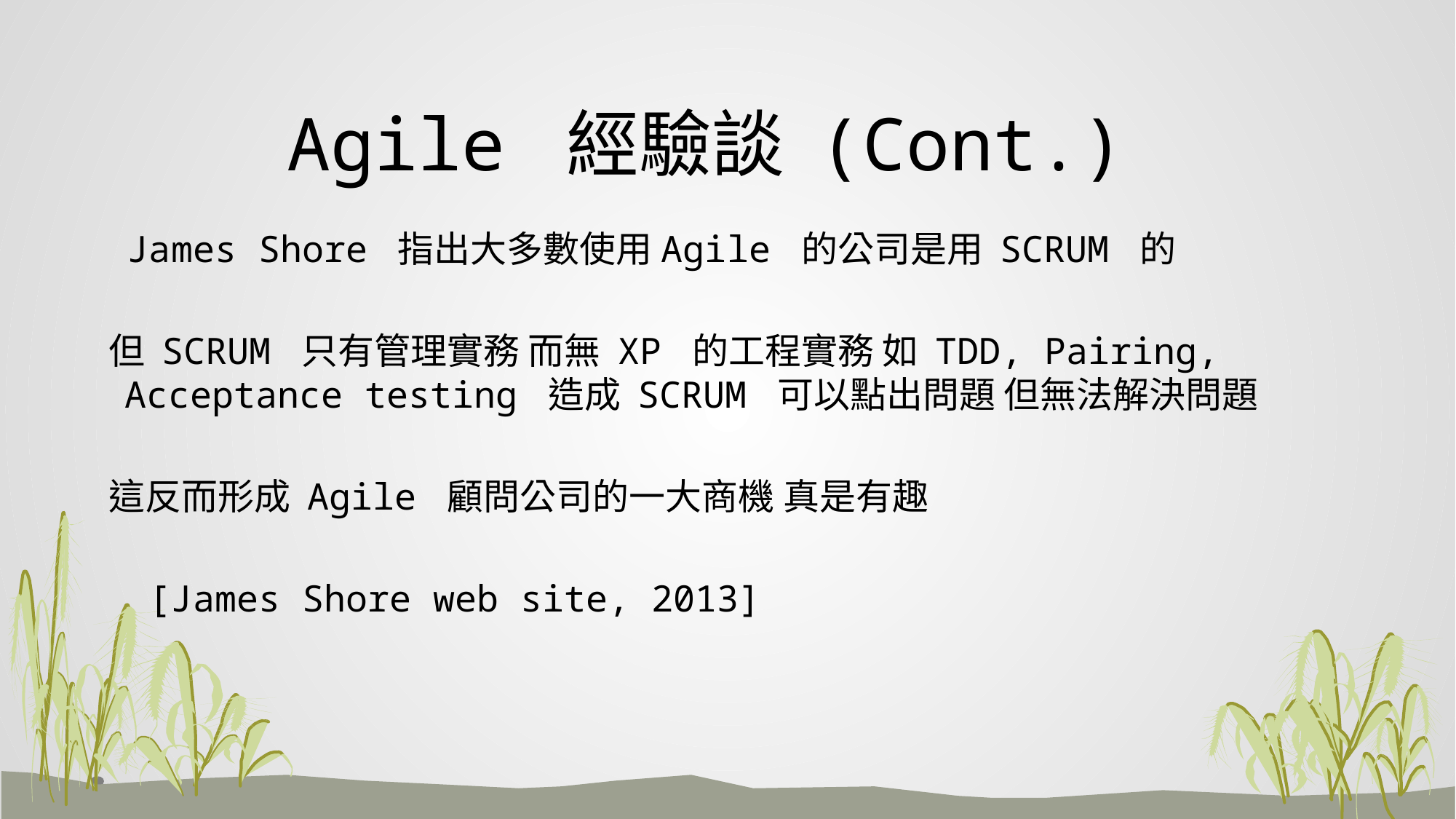

# Agile 經驗談 (Cont.)
  James Shore 指出大多數使用Agile 的公司是用 SCRUM 的

  但 SCRUM 只有管理實務 而無 XP 的工程實務 如 TDD, Pairing, Acceptance testing 造成 SCRUM 可以點出問題 但無法解決問題

  這反而形成 Agile 顧問公司的一大商機 真是有趣

   [James Shore web site, 2013]